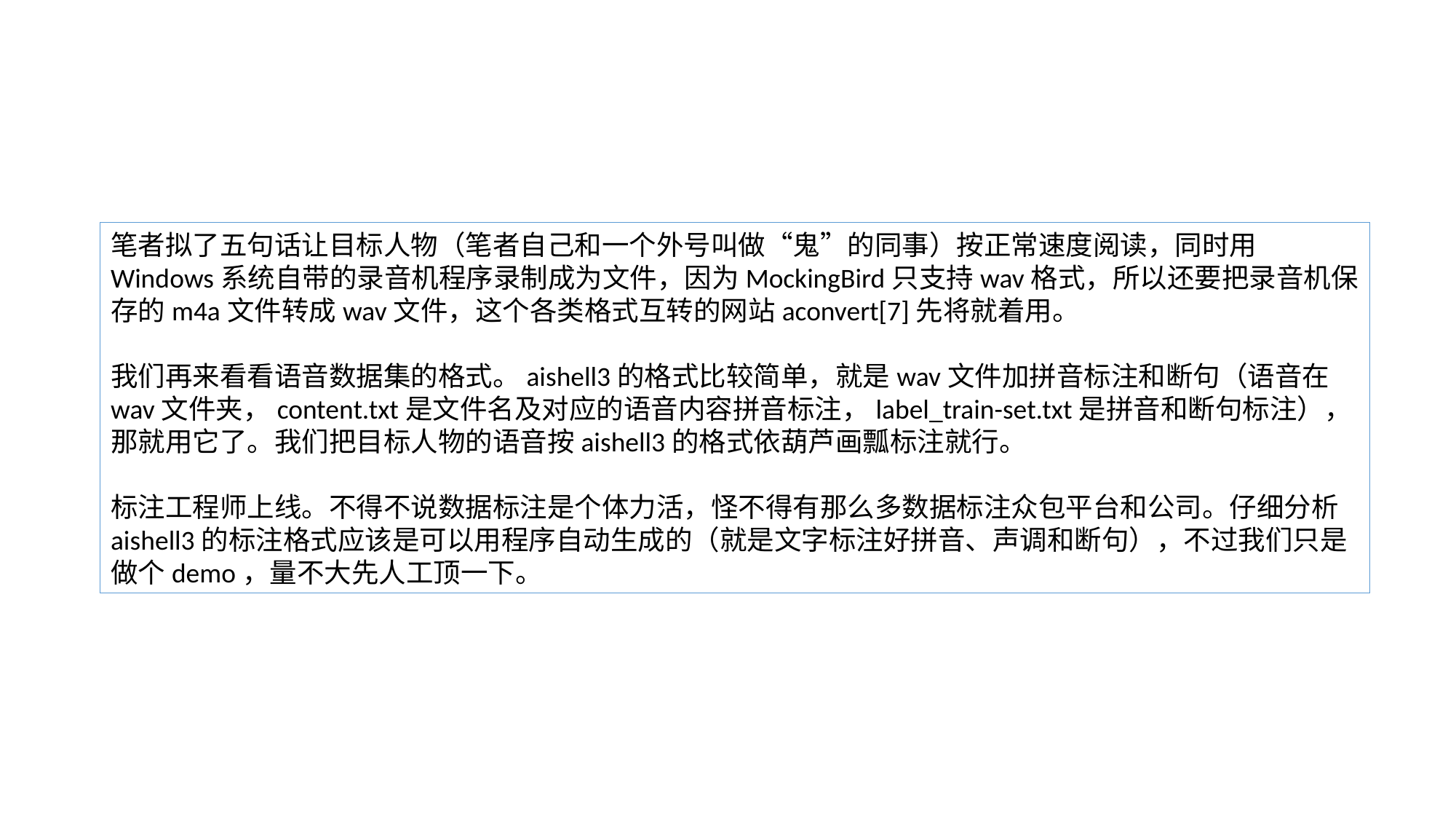

#
笔者拟了五句话让目标人物（笔者自己和一个外号叫做“鬼”的同事）按正常速度阅读，同时用Windows系统自带的录音机程序录制成为文件，因为MockingBird只支持wav格式，所以还要把录音机保存的m4a文件转成wav文件，这个各类格式互转的网站aconvert[7]先将就着用。

我们再来看看语音数据集的格式。aishell3的格式比较简单，就是wav文件加拼音标注和断句（语音在wav文件夹，content.txt是文件名及对应的语音内容拼音标注，label_train-set.txt是拼音和断句标注），那就用它了。我们把目标人物的语音按aishell3的格式依葫芦画瓢标注就行。

标注工程师上线。不得不说数据标注是个体力活，怪不得有那么多数据标注众包平台和公司。仔细分析aishell3的标注格式应该是可以用程序自动生成的（就是文字标注好拼音、声调和断句），不过我们只是做个demo，量不大先人工顶一下。